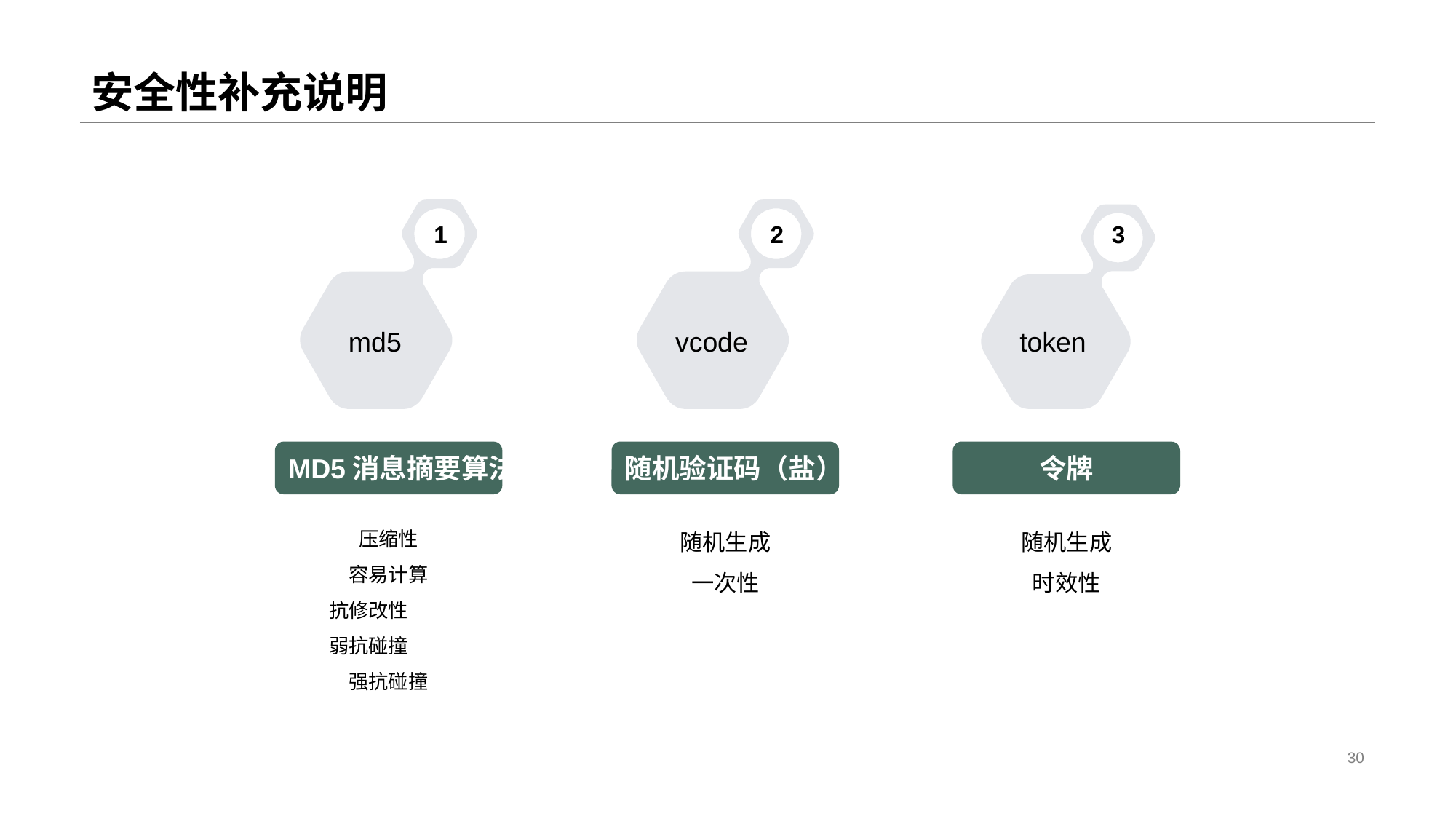

# 安全性补充说明

1
md5

2
vcode

3
token
MD5消息摘要算法
随机验证码（盐）
令牌
压缩性
容易计算
抗修改性
弱抗碰撞
强抗碰撞
随机生成
一次性

随机生成
时效性

30